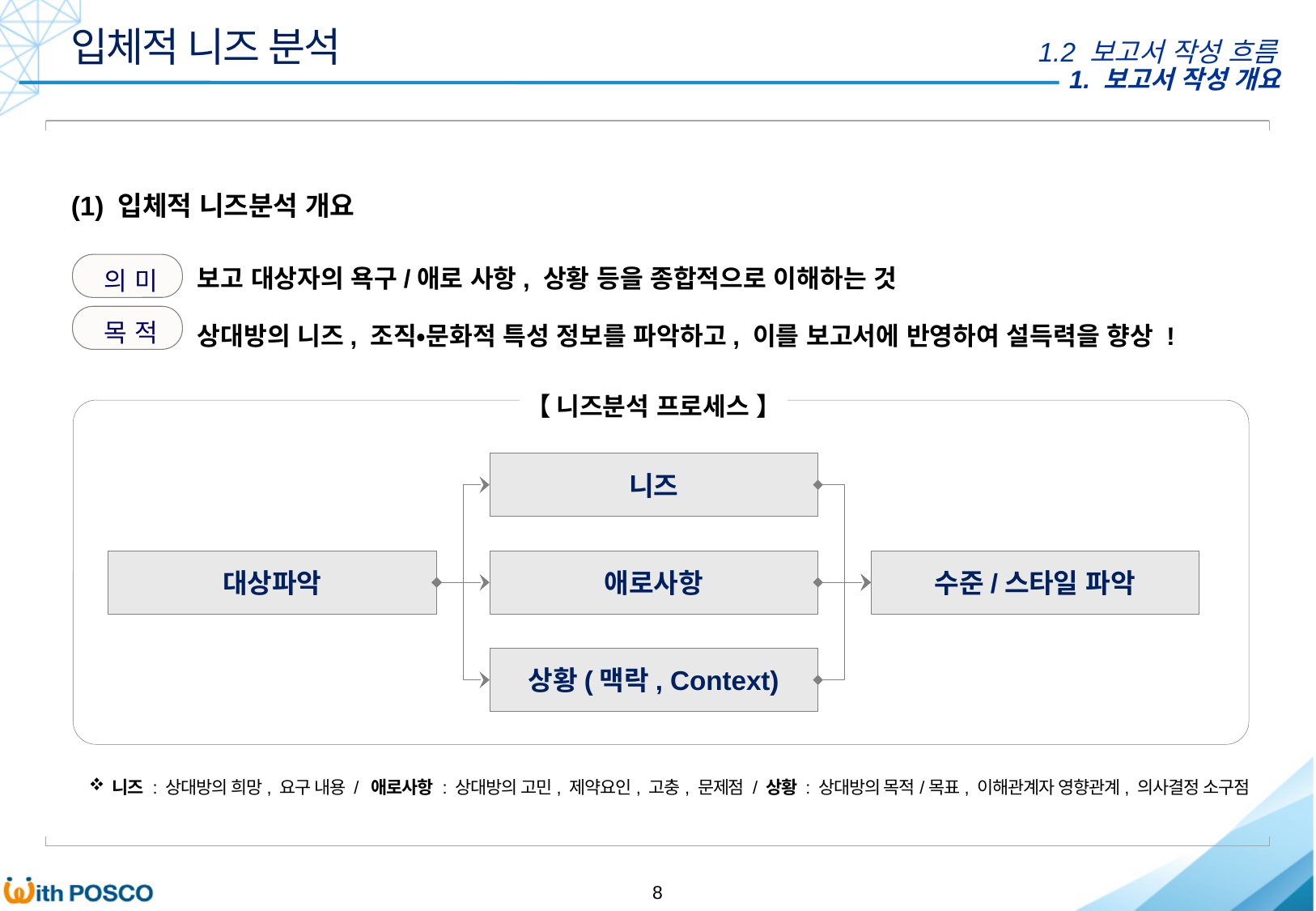

입체적 니즈 분석
1.2 보고서 작성 흐름
(1) 입체적 니즈분석 개요
보고 대상자의 욕구/애로 사항, 상황 등을 종합적으로 이해하는 것
의 미
목 적
상대방의 니즈, 조직•문화적 특성 정보를 파악하고, 이를 보고서에 반영하여 설득력을 향상 !
【 니즈분석 프로세스 】

니즈
대상파악
애로사항
수준/스타일 파악
상황(맥락, Context)
니즈 : 상대방의 희망, 요구 내용 /  애로사항 : 상대방의 고민, 제약요인, 고충, 문제점 / 상황 : 상대방의 목적/목표, 이해관계자 영향관계, 의사결정 소구점